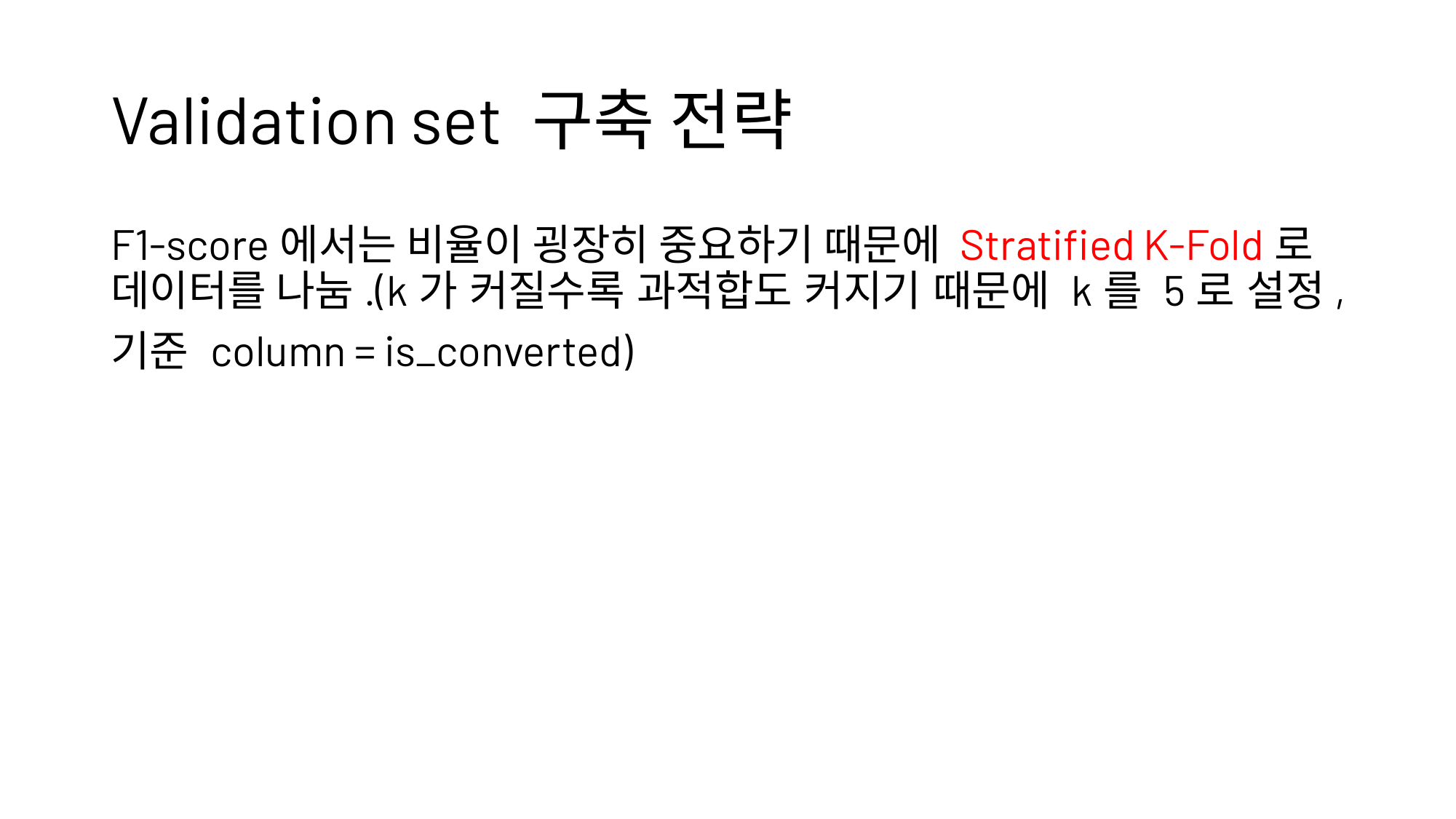

# Validation set 구축 전략
F1-score에서는 비율이 굉장히 중요하기 때문에 Stratified K-Fold로 데이터를 나눔.(k가 커질수록 과적합도 커지기 때문에 k를 5로 설정,
기준 column = is_converted)